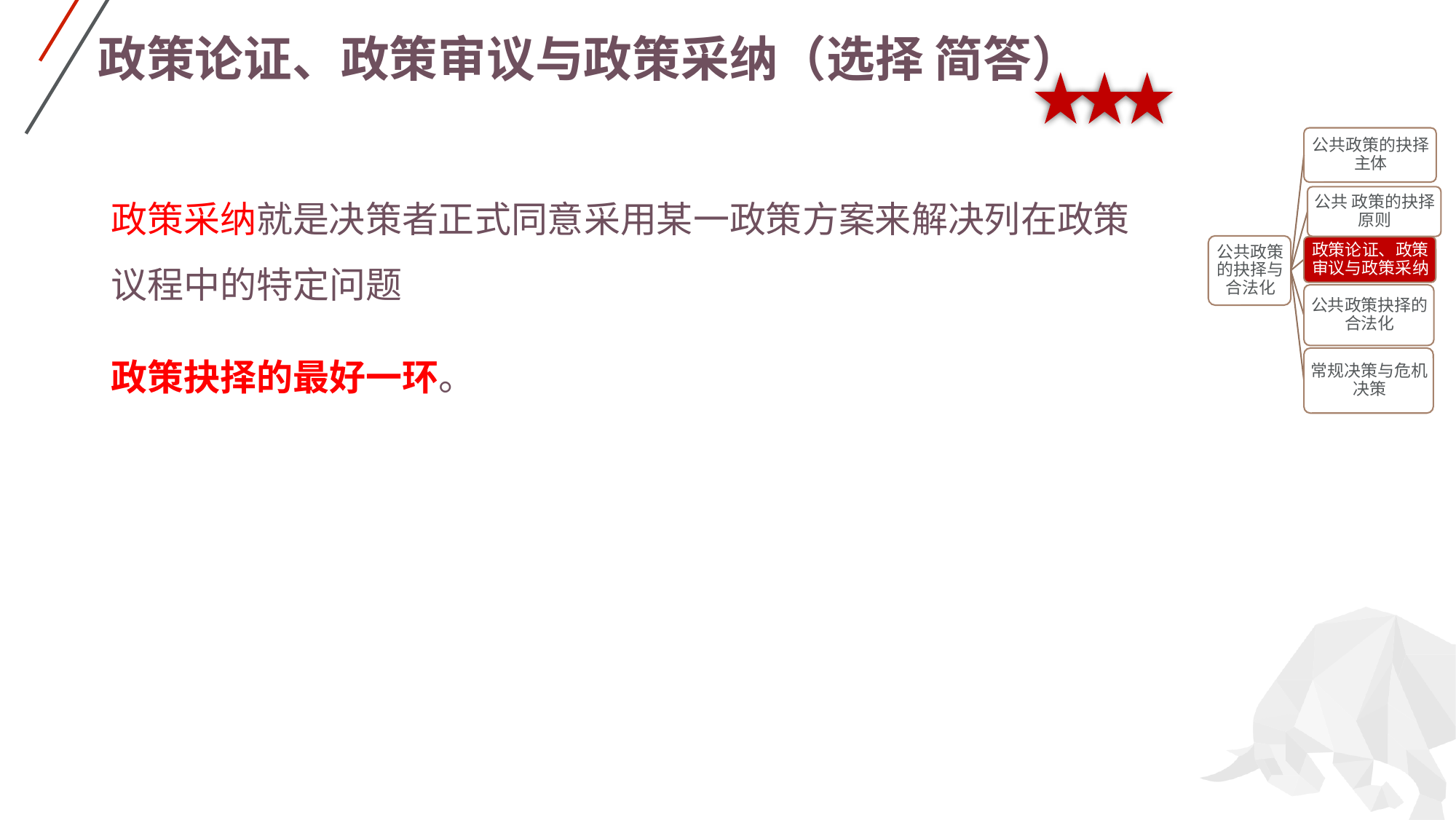

# 政策论证、政策审议与政策采纳（选择 简答）

公共政策的抉择与合法化

公共政策的抉择主体

公共 政策的抉择原则

政策论证、政策审议与政策采纳

公共政策抉择的合法化

常规决策与危机决策
政策采纳就是决策者正式同意采用某一政策方案来解决列在政策议程中的特定问题
政策抉择的最好一环。